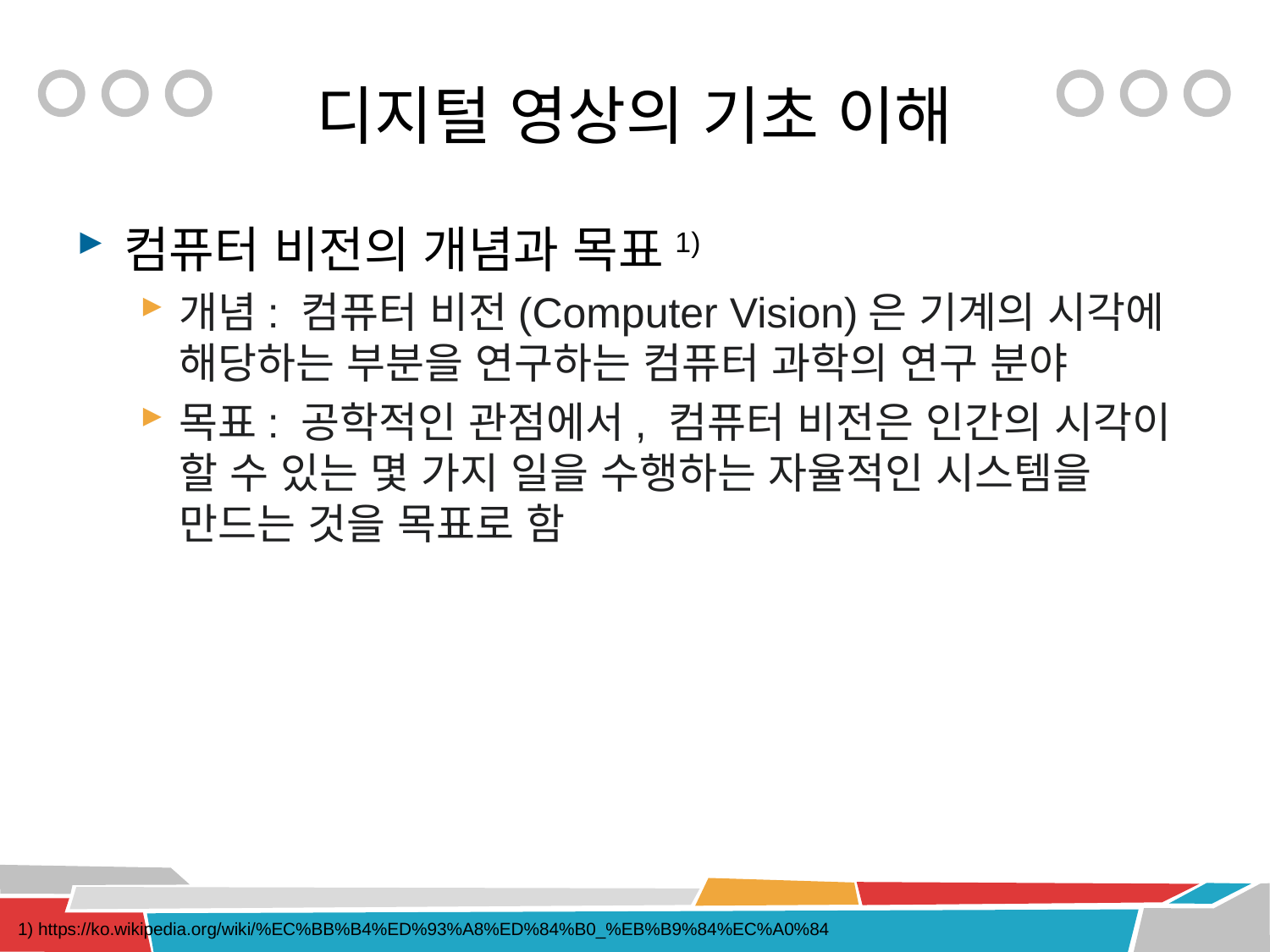

# 디지털 영상의 기초 이해
컴퓨터 비전의 개념과 목표1)
개념: 컴퓨터 비전(Computer Vision)은 기계의 시각에 해당하는 부분을 연구하는 컴퓨터 과학의 연구 분야
목표: 공학적인 관점에서, 컴퓨터 비전은 인간의 시각이 할 수 있는 몇 가지 일을 수행하는 자율적인 시스템을 만드는 것을 목표로 함

1) https://ko.wikipedia.org/wiki/%EC%BB%B4%ED%93%A8%ED%84%B0_%EB%B9%84%EC%A0%84